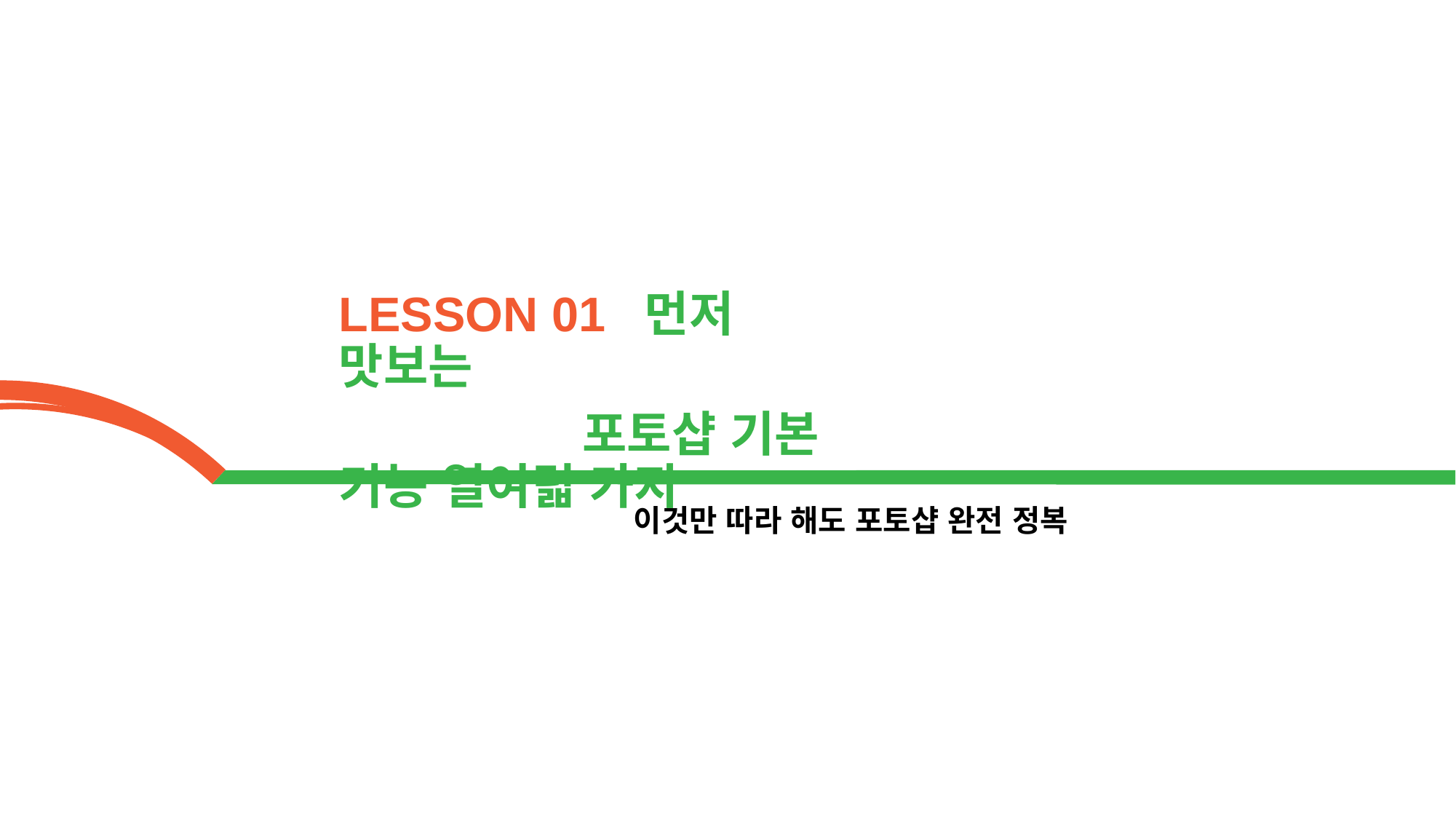

LESSON 01  먼저 맛보는
                 포토샵 기본 기능 열여덟 가지
이것만 따라 해도 포토샵 완전 정복